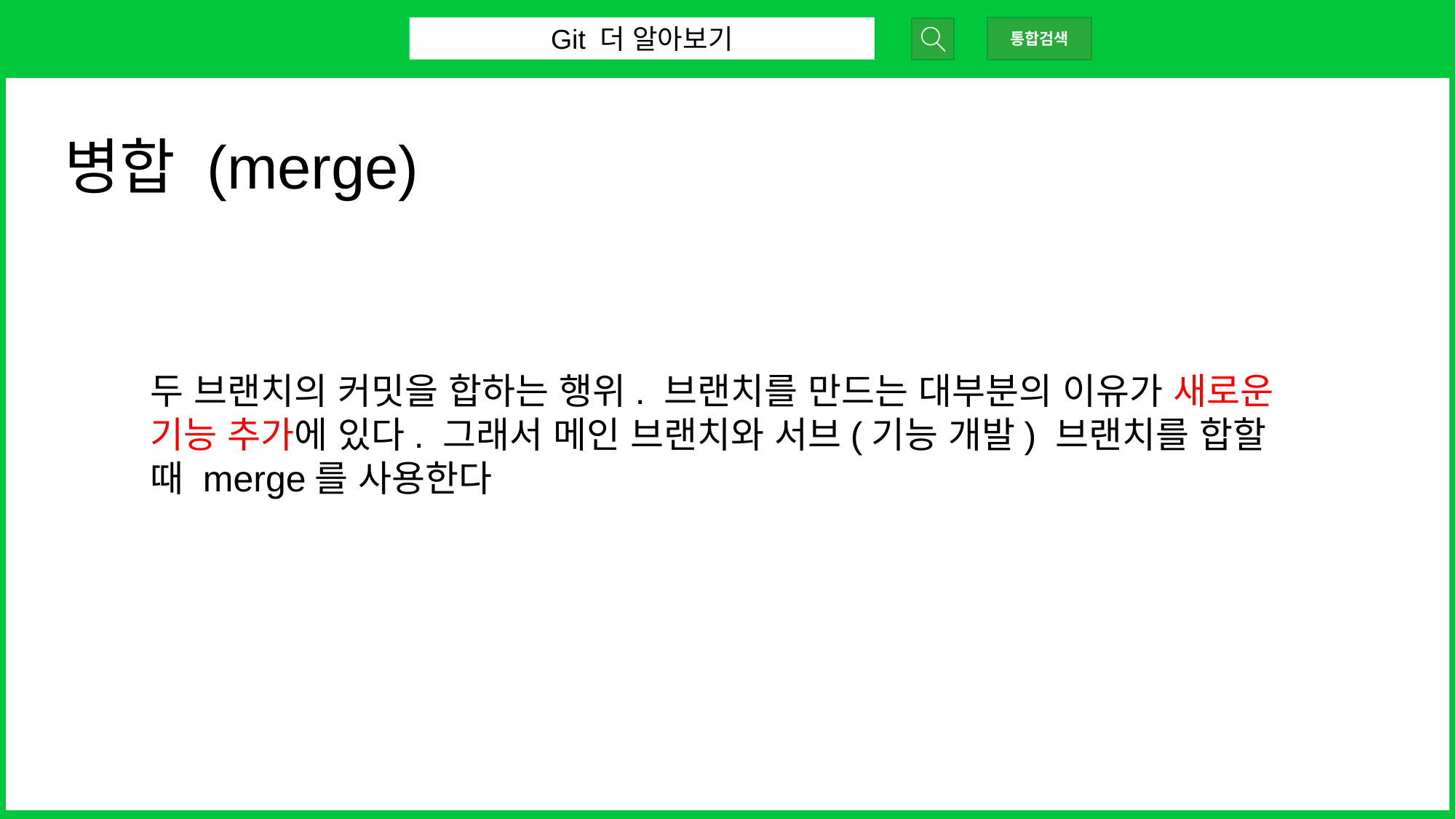

Git 더 알아보기
통합검색

병합 (merge)
두 브랜치의 커밋을 합하는 행위. 브랜치를 만드는 대부분의 이유가 새로운 기능 추가에 있다. 그래서 메인 브랜치와 서브(기능 개발) 브랜치를 합할 때 merge를 사용한다